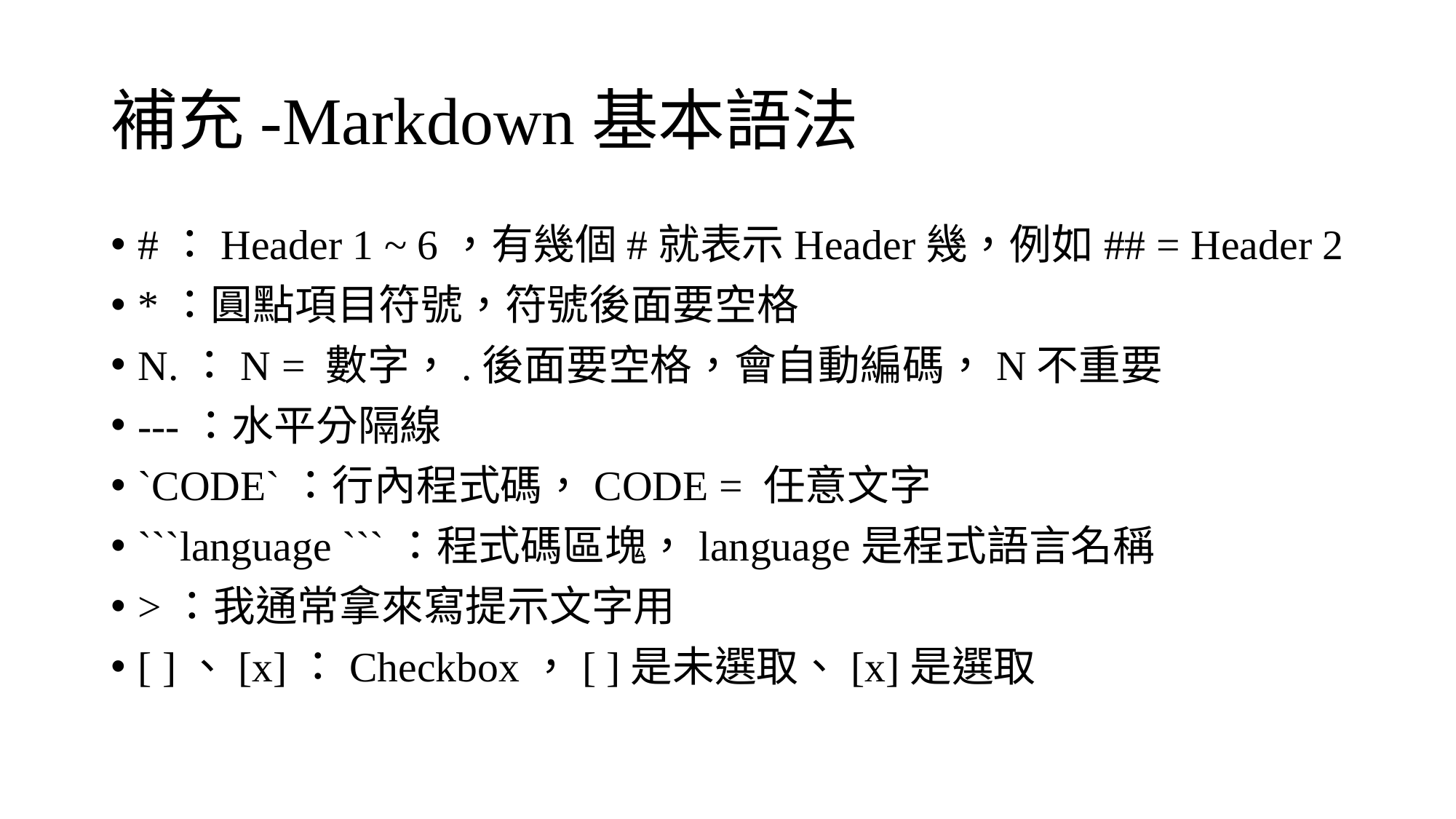

# 補充-Markdown基本語法
#：Header 1 ~ 6，有幾個#就表示Header幾，例如## = Header 2
*：圓點項目符號，符號後面要空格
N.：N = 數字，.後面要空格，會自動編碼，N不重要
---：水平分隔線
`CODE`：行內程式碼，CODE = 任意文字
```language ```：程式碼區塊，language是程式語言名稱
>：我通常拿來寫提示文字用
[ ]、[x]：Checkbox，[ ]是未選取、[x]是選取